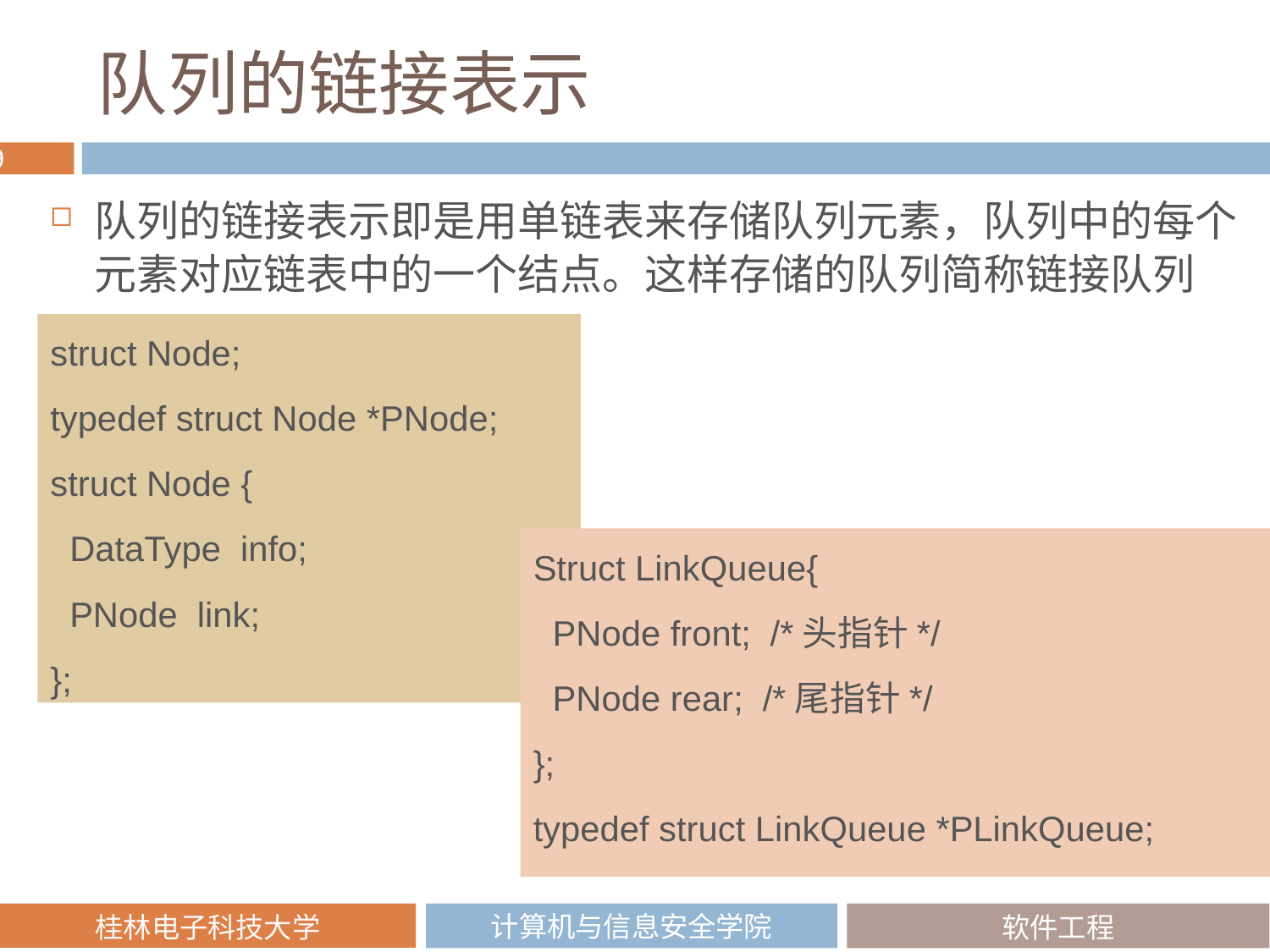

# 队列的链接表示
队列的链接表示即是用单链表来存储队列元素，队列中的每个元素对应链表中的一个结点。这样存储的队列简称链接队列

struct Node;
typedef struct Node *PNode;
struct Node {
  DataType  info;
  PNode  link;
};
Struct LinkQueue{
  PNode front;  /*头指针*/
  PNode rear;  /*尾指针*/
};
typedef struct LinkQueue *PLinkQueue;